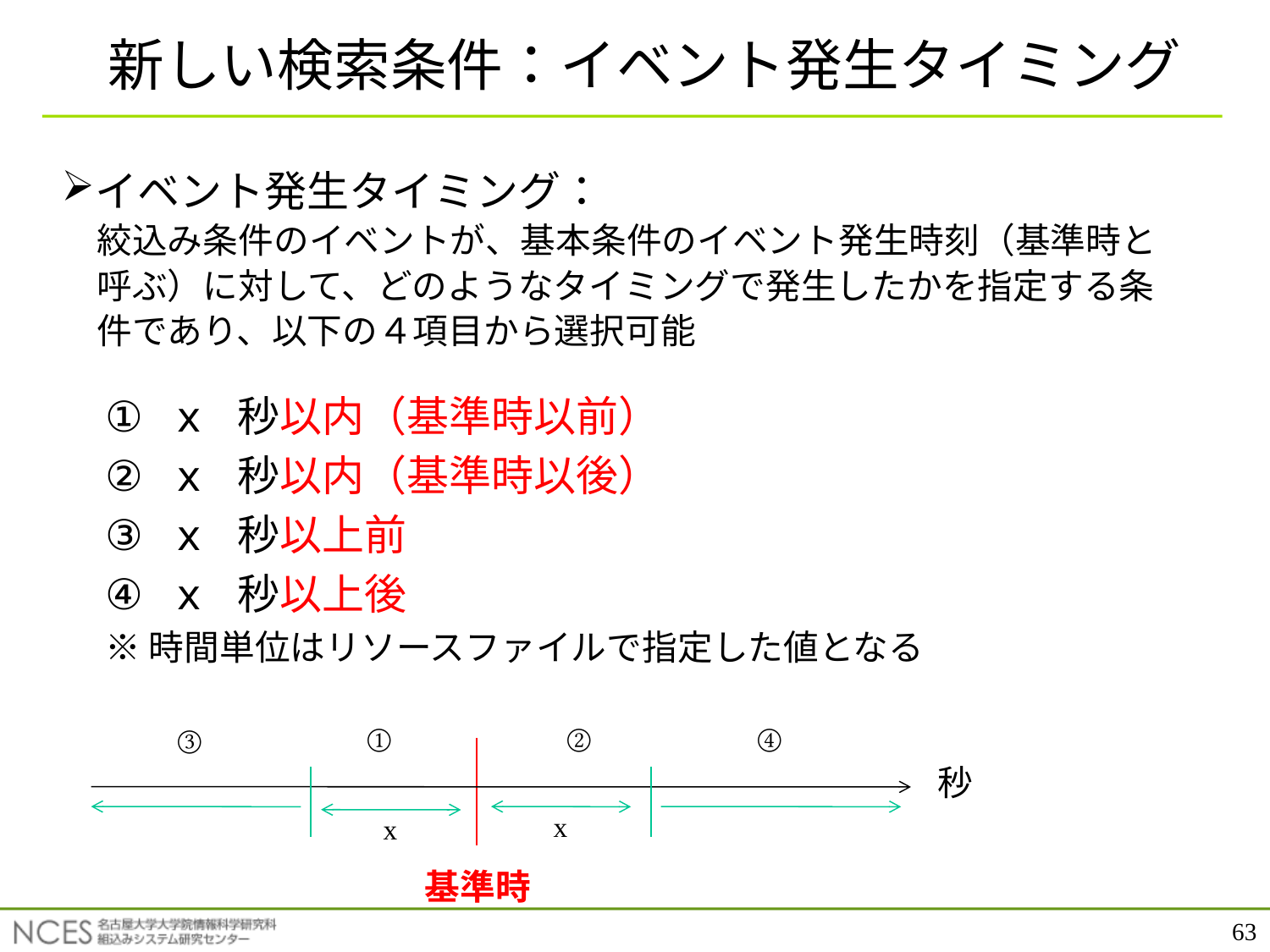

# 新しい検索条件：イベント発生タイミング
イベント発生タイミング：
　絞込み条件のイベントが、基本条件のイベント発生時刻（基準時と
　呼ぶ）に対して、どのようなタイミングで発生したかを指定する条
　件であり、以下の４項目から選択可能
x 秒以内（基準時以前）
x 秒以内（基準時以後）
x 秒以上前
x 秒以上後
※時間単位はリソースファイルで指定した値となる
①
②
④
③
秒
x
x
基準時
63